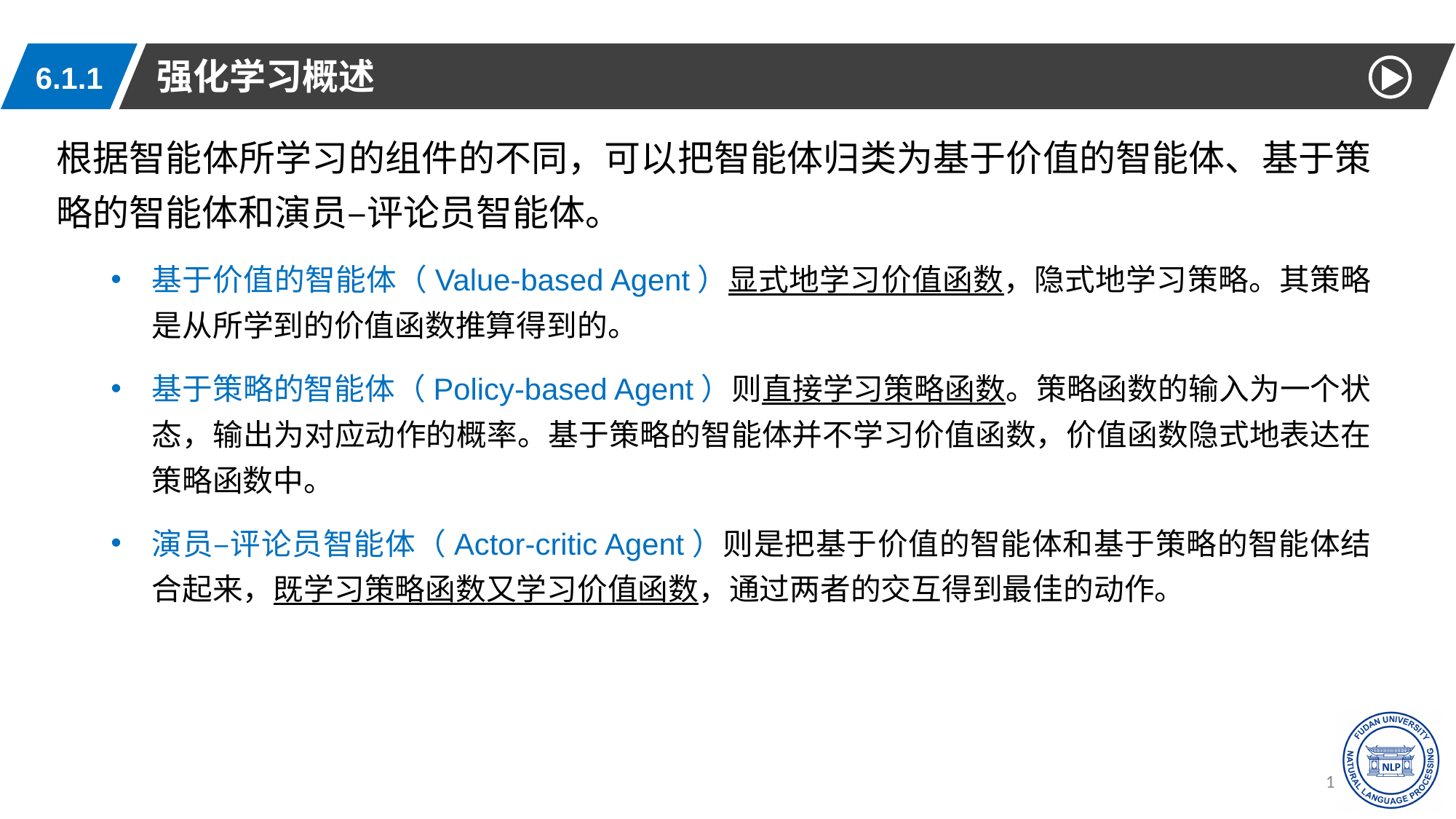

强化学习概述
6.1.1

根据智能体所学习的组件的不同，可以把智能体归类为基于价值的智能体、基于策略的智能体和演员–评论员智能体。
基于价值的智能体（Value-based Agent）显式地学习价值函数，隐式地学习策略。其策略是从所学到的价值函数推算得到的。
基于策略的智能体（Policy-based Agent）则直接学习策略函数。策略函数的输入为一个状态，输出为对应动作的概率。基于策略的智能体并不学习价值函数，价值函数隐式地表达在策略函数中。
演员–评论员智能体（Actor-critic Agent）则是把基于价值的智能体和基于策略的智能体结合起来，既学习策略函数又学习价值函数，通过两者的交互得到最佳的动作。
12